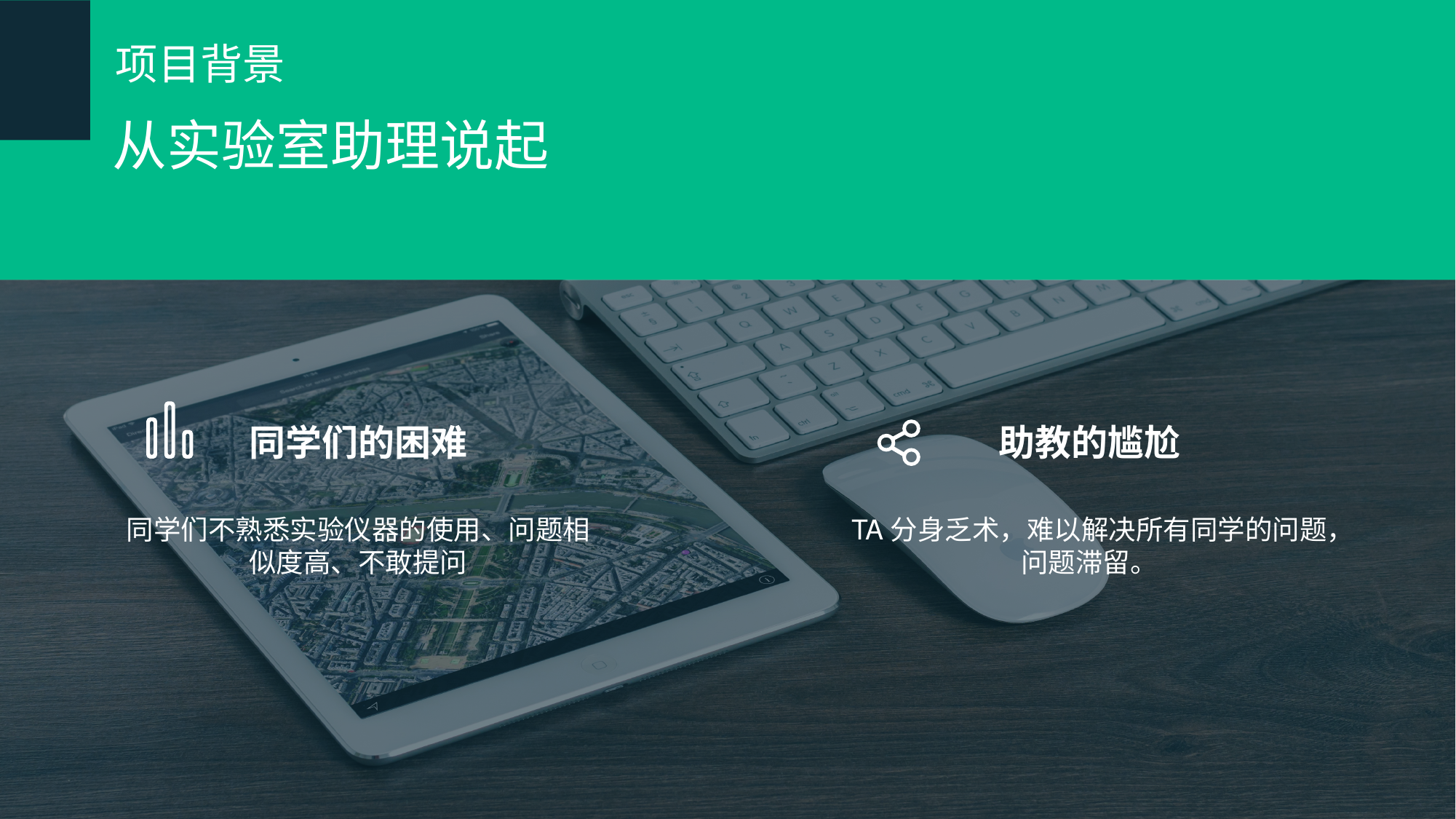

项目背景
从实验室助理说起

同学们的困难
助教的尴尬

同学们不熟悉实验仪器的使用、问题相似度高、不敢提问
TA分身乏术，难以解决所有同学的问题，问题滞留。